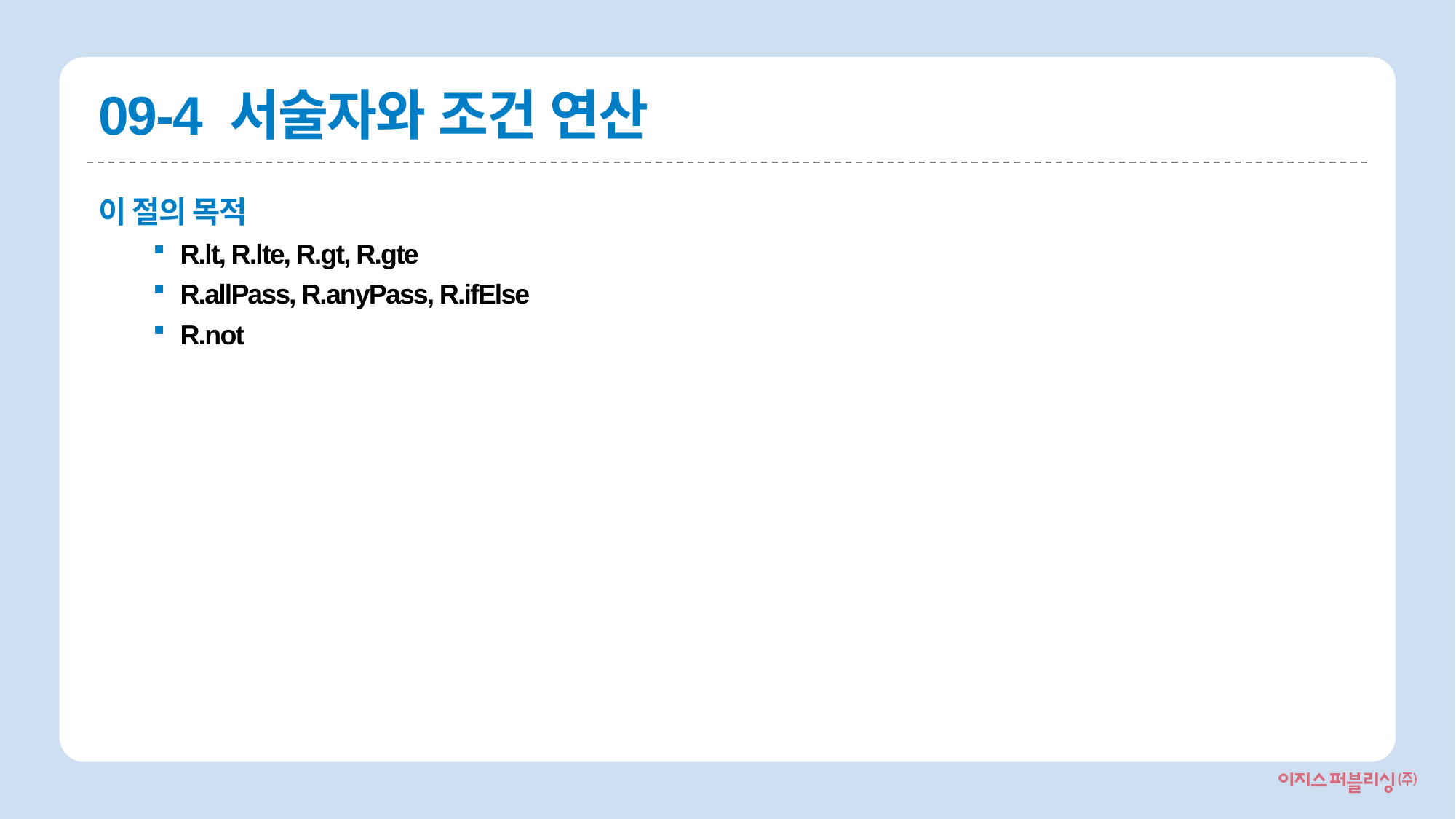

# 09-4 서술자와 조건 연산
이 절의 목적
R.lt, R.lte, R.gt, R.gte
R.allPass, R.anyPass, R.ifElse
R.not